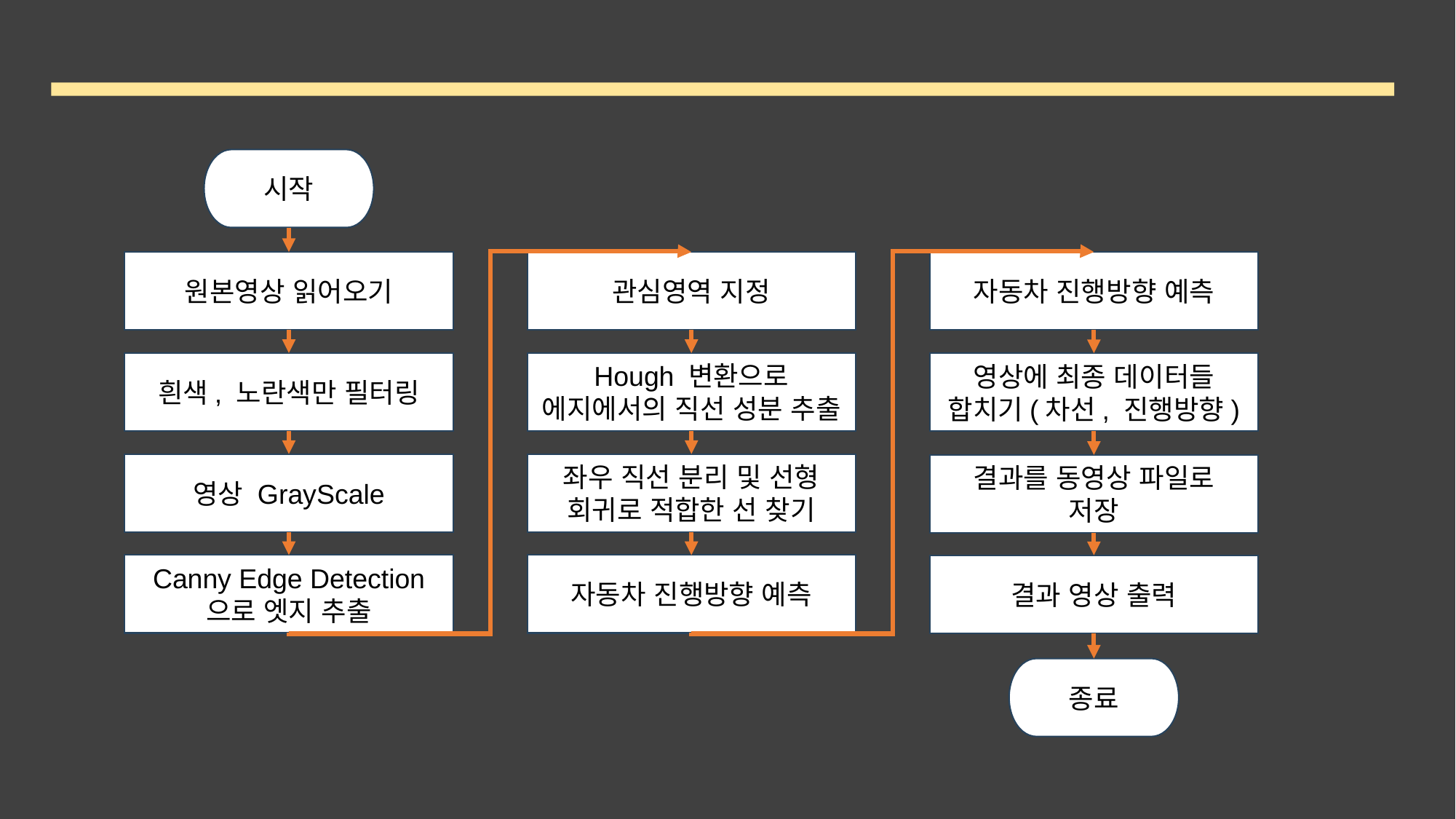

2. 구조

시작
관심영역 지정
자동차 진행방향 예측
원본영상 읽어오기
Hough 변환으로 에지에서의 직선 성분 추출
흰색, 노란색만 필터링
영상에 최종 데이터들
합치기(차선, 진행방향)
좌우 직선 분리 및 선형 회귀로 적합한 선 찾기
영상 GrayScale
결과를 동영상 파일로
저장
Canny Edge Detection 으로 엣지 추출
자동차 진행방향 예측
결과 영상 출력
종료